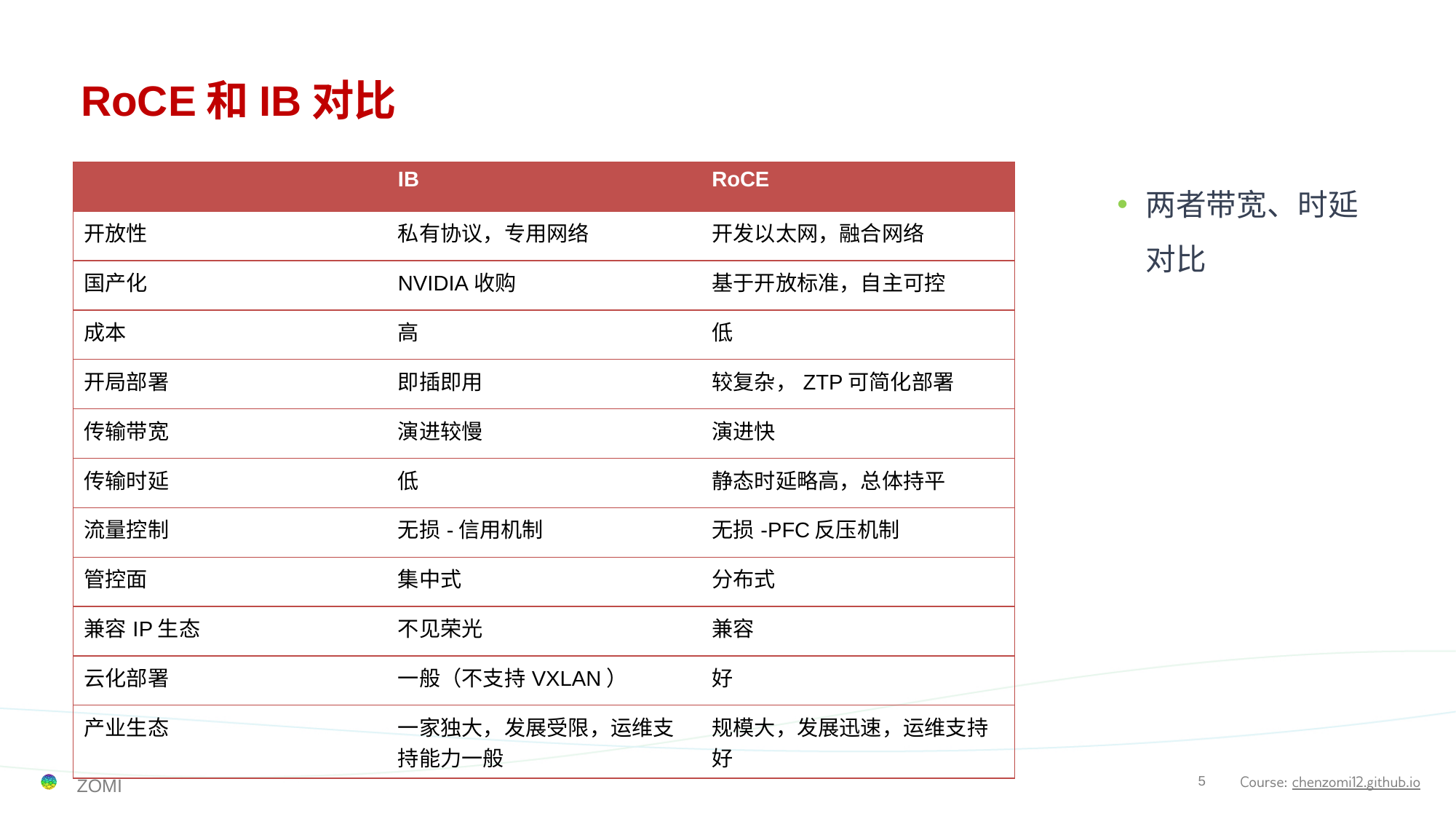

# RoCE和IB对比
|  | IB | RoCE |
| --- | --- | --- |
| 开放性 | 私有协议，专用网络 | 开发以太网，融合网络 |
| 国产化 | NVIDIA收购 | 基于开放标准，自主可控 |
| 成本 | 高 | 低 |
| 开局部署 | 即插即用 | 较复杂，ZTP可简化部署 |
| 传输带宽 | 演进较慢 | 演进快 |
| 传输时延 | 低 | 静态时延略高，总体持平 |
| 流量控制 | 无损-信用机制 | 无损-PFC反压机制 |
| 管控面 | 集中式 | 分布式 |
| 兼容IP生态 | 不见荣光 | 兼容 |
| 云化部署 | 一般（不支持VXLAN） | 好 |
| 产业生态 | 一家独大，发展受限，运维支持能力一般 | 规模大，发展迅速，运维支持好 |
两者带宽、时延对比